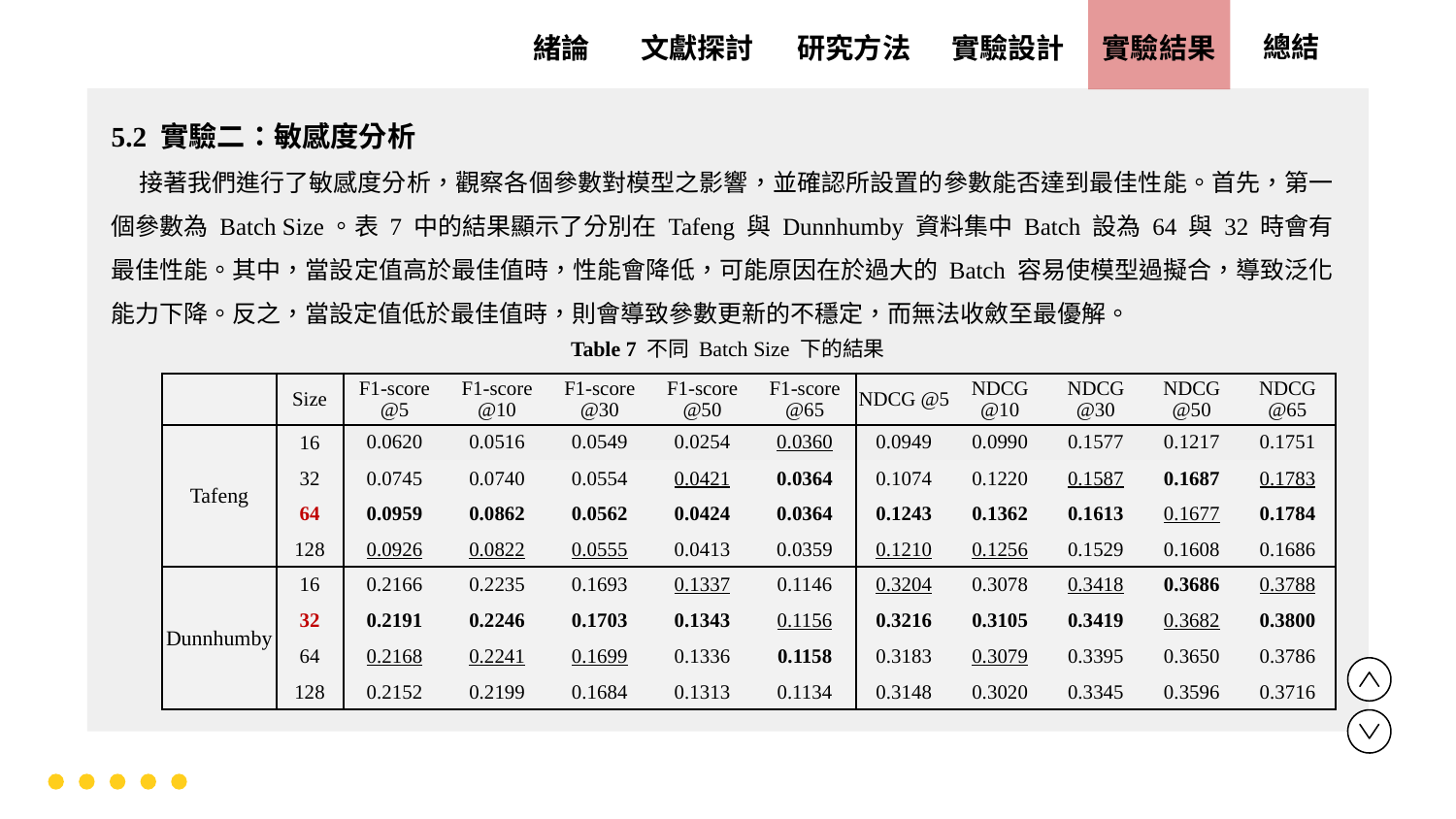

實驗設計
實驗結果
文獻探討
總結
緒論
研究方法
5.2 實驗二：敏感度分析
    接著我們進行了敏感度分析，觀察各個參數對模型之影響，並確認所設置的參數能否達到最佳性能。首先，第一個參數為 Batch Size。表 7 中的結果顯示了分別在 Tafeng 與 Dunnhumby 資料集中 Batch 設為 64 與 32 時會有最佳性能。其中，當設定值高於最佳值時，性能會降低，可能原因在於過大的 Batch 容易使模型過擬合，導致泛化能力下降。反之，當設定值低於最佳值時，則會導致參數更新的不穩定，而無法收斂至最優解。
Table 7 不同 Batch Size 下的結果
|  | Size | F1-score @5 | F1-score @10 | F1-score @30 | F1-score @50 | F1-score @65 | NDCG @5 | NDCG @10 | NDCG @30 | NDCG @50 | NDCG @65 |
| --- | --- | --- | --- | --- | --- | --- | --- | --- | --- | --- | --- |
| Tafeng | 16 | 0.0620 | 0.0516 | 0.0549 | 0.0254 | 0.0360 | 0.0949 | 0.0990 | 0.1577 | 0.1217 | 0.1751 |
|  | 32 | 0.0745 | 0.0740 | 0.0554 | 0.0421 | 0.0364 | 0.1074 | 0.1220 | 0.1587 | 0.1687 | 0.1783 |
|  | 64 | 0.0959 | 0.0862 | 0.0562 | 0.0424 | 0.0364 | 0.1243 | 0.1362 | 0.1613 | 0.1677 | 0.1784 |
|  | 128 | 0.0926 | 0.0822 | 0.0555 | 0.0413 | 0.0359 | 0.1210 | 0.1256 | 0.1529 | 0.1608 | 0.1686 |
| Dunnhumby | 16 | 0.2166 | 0.2235 | 0.1693 | 0.1337 | 0.1146 | 0.3204 | 0.3078 | 0.3418 | 0.3686 | 0.3788 |
|  | 32 | 0.2191 | 0.2246 | 0.1703 | 0.1343 | 0.1156 | 0.3216 | 0.3105 | 0.3419 | 0.3682 | 0.3800 |
|  | 64 | 0.2168 | 0.2241 | 0.1699 | 0.1336 | 0.1158 | 0.3183 | 0.3079 | 0.3395 | 0.3650 | 0.3786 |
|  | 128 | 0.2152 | 0.2199 | 0.1684 | 0.1313 | 0.1134 | 0.3148 | 0.3020 | 0.3345 | 0.3596 | 0.3716 |